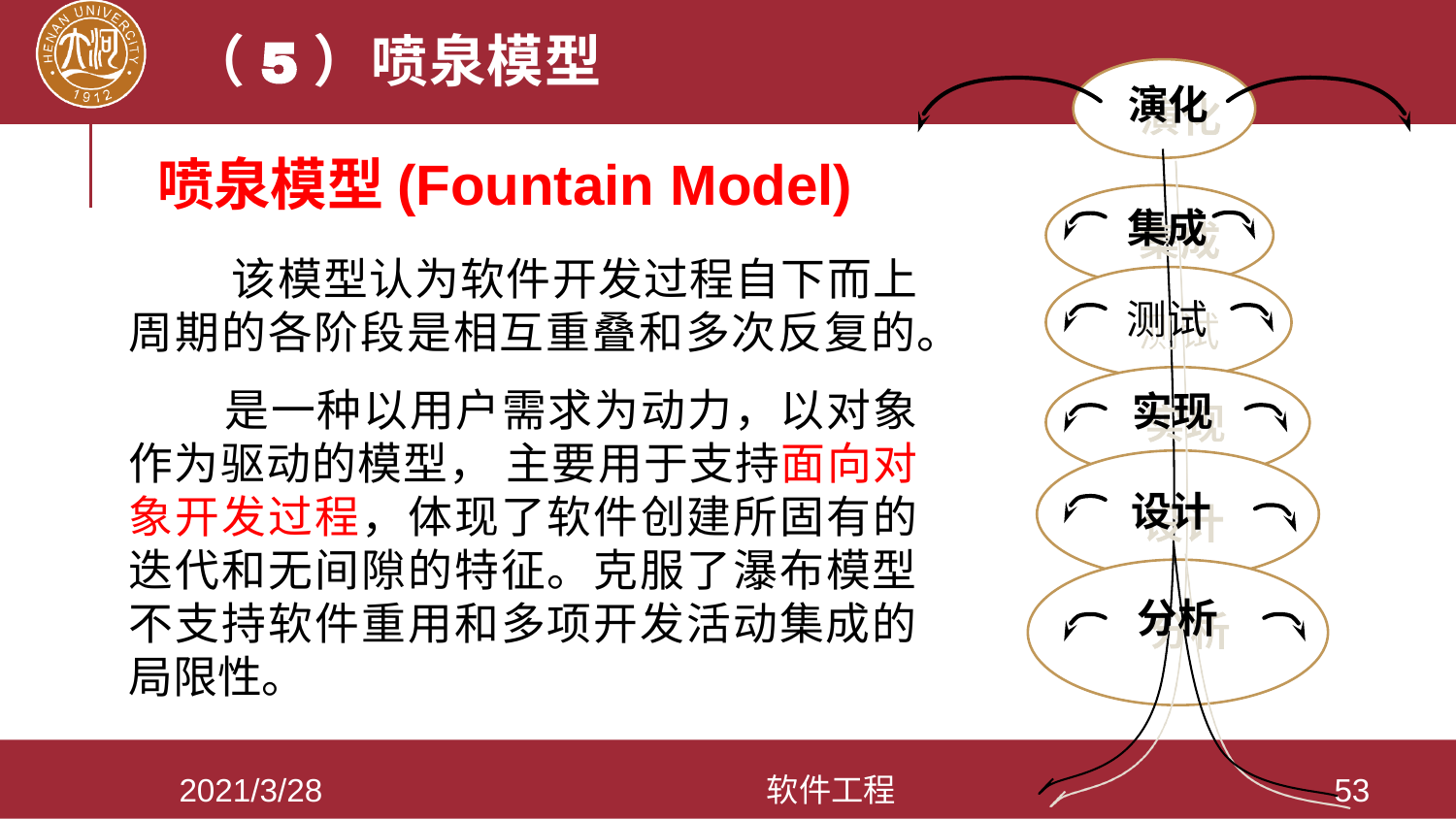

# （5）喷泉模型

演化

集成

测试

实现

设计

分析

喷泉模型(Fountain Model)
        该模型认为软件开发过程自下而上周期的各阶段是相互重叠和多次反复的。
       是一种以用户需求为动力，以对象作为驱动的模型， 主要用于支持面向对象开发过程，体现了软件创建所固有的迭代和无间隙的特征。克服了瀑布模型不支持软件重用和多项开发活动集成的局限性。
2021/3/28
软件工程
53